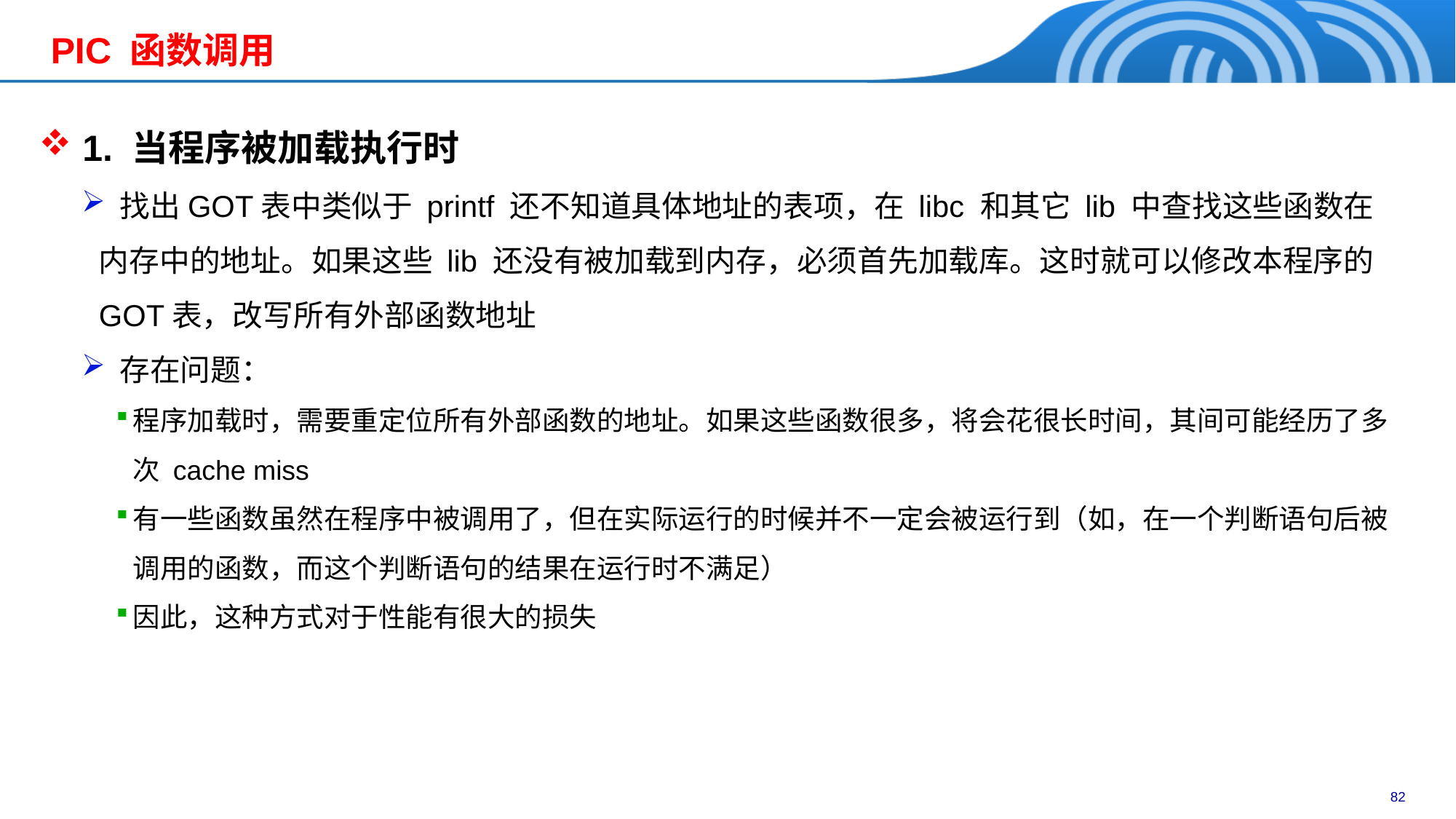

PIC 函数调用
 1. 当程序被加载执行时
 找出GOT表中类似于 printf 还不知道具体地址的表项，在 libc 和其它 lib 中查找这些函数在内存中的地址。如果这些 lib 还没有被加载到内存，必须首先加载库。这时就可以修改本程序的GOT表，改写所有外部函数地址
 存在问题：
程序加载时，需要重定位所有外部函数的地址。如果这些函数很多，将会花很长时间，其间可能经历了多次 cache miss
有一些函数虽然在程序中被调用了，但在实际运行的时候并不一定会被运行到（如，在一个判断语句后被调用的函数，而这个判断语句的结果在运行时不满足）
因此，这种方式对于性能有很大的损失